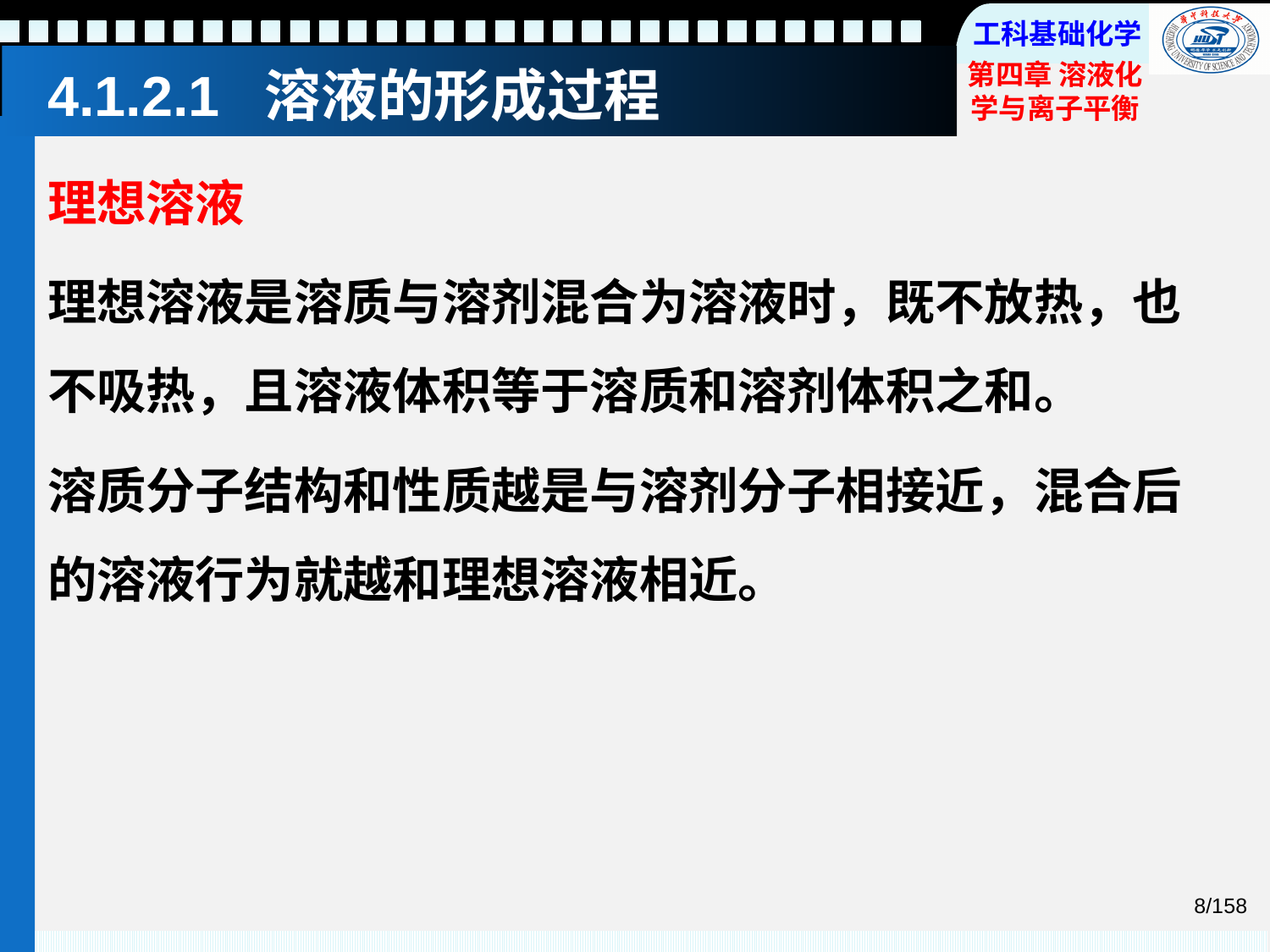

# 4.1.2.1  溶液的形成过程
理想溶液
理想溶液是溶质与溶剂混合为溶液时，既不放热，也不吸热，且溶液体积等于溶质和溶剂体积之和。
溶质分子结构和性质越是与溶剂分子相接近，混合后的溶液行为就越和理想溶液相近。